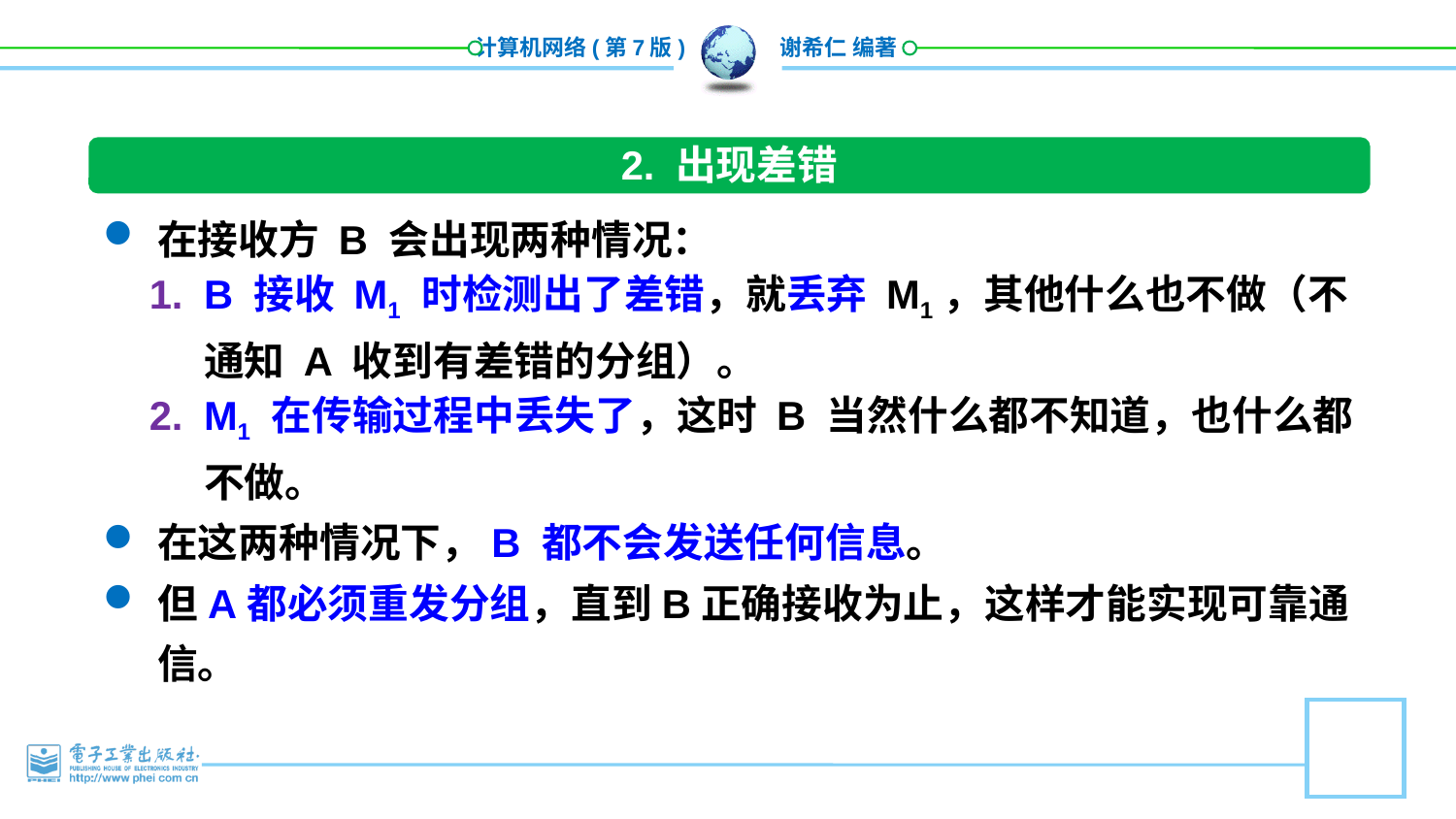

2. 出现差错

在接收方 B 会出现两种情况：
B 接收 M1 时检测出了差错，就丢弃 M1，其他什么也不做（不通知 A 收到有差错的分组）。
M1 在传输过程中丢失了，这时 B 当然什么都不知道，也什么都不做。
在这两种情况下，B 都不会发送任何信息。
但A都必须重发分组，直到B正确接收为止，这样才能实现可靠通信。